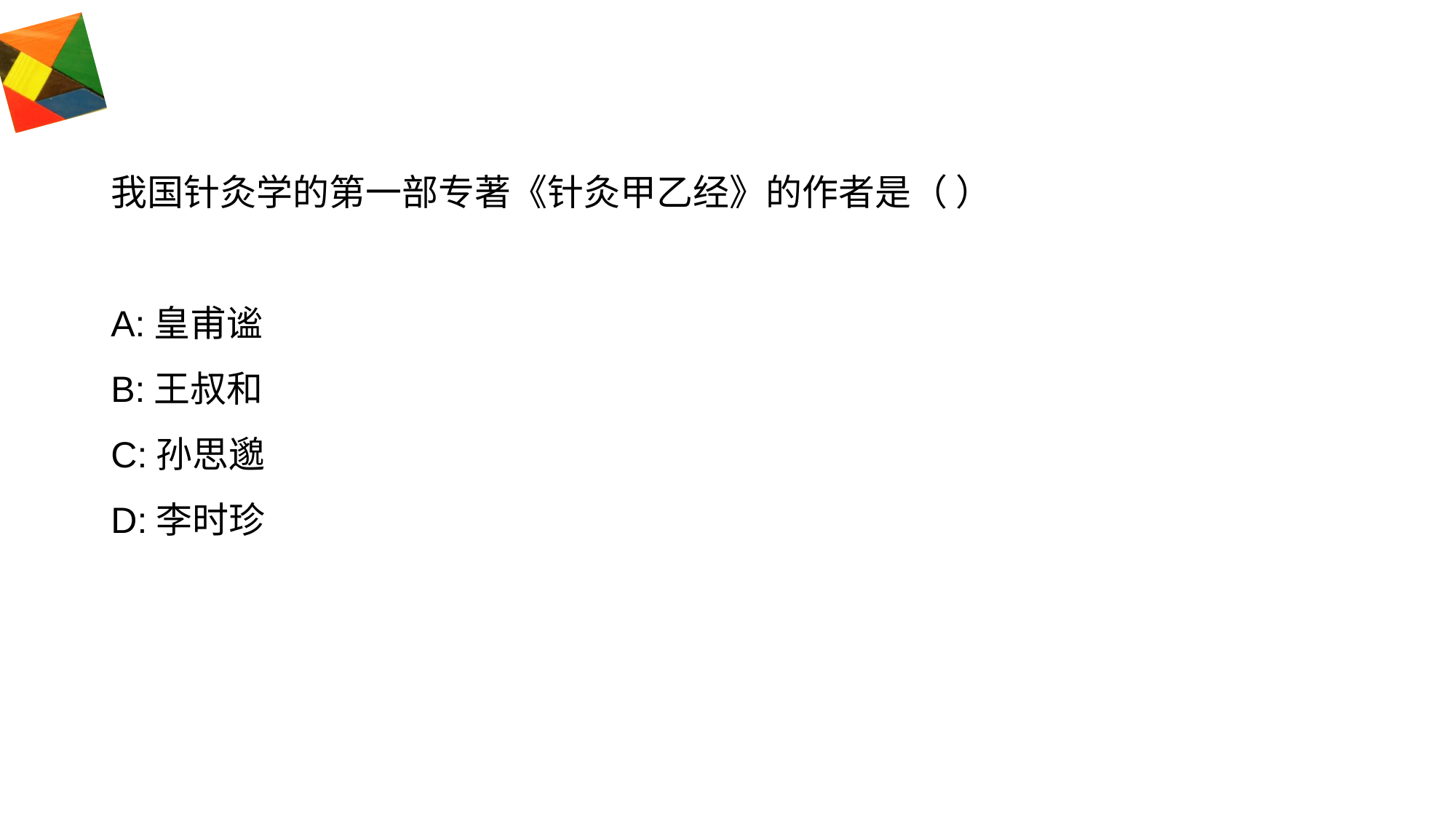

#
我国针灸学的第一部专著《针灸甲乙经》的作者是（ ）

A:皇甫谧
B:王叔和
C:孙思邈
D:李时珍

158